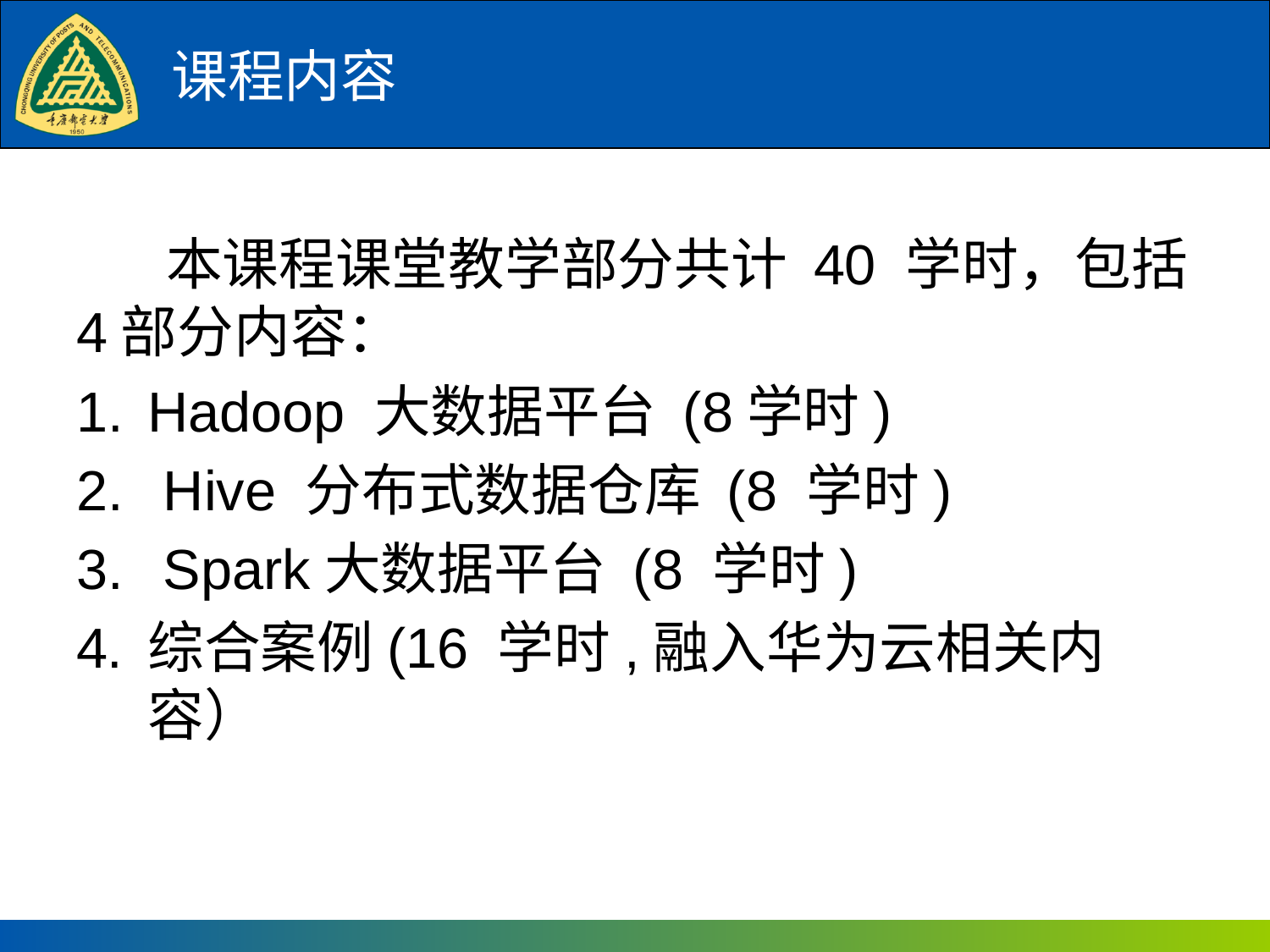

# 课程内容
      本课程课堂教学部分共计 40 学时，包括4部分内容：
Hadoop 大数据平台 (8学时)
 Hive 分布式数据仓库 (8 学时)
 Spark大数据平台 (8 学时)
综合案例(16 学时,融入华为云相关内容）